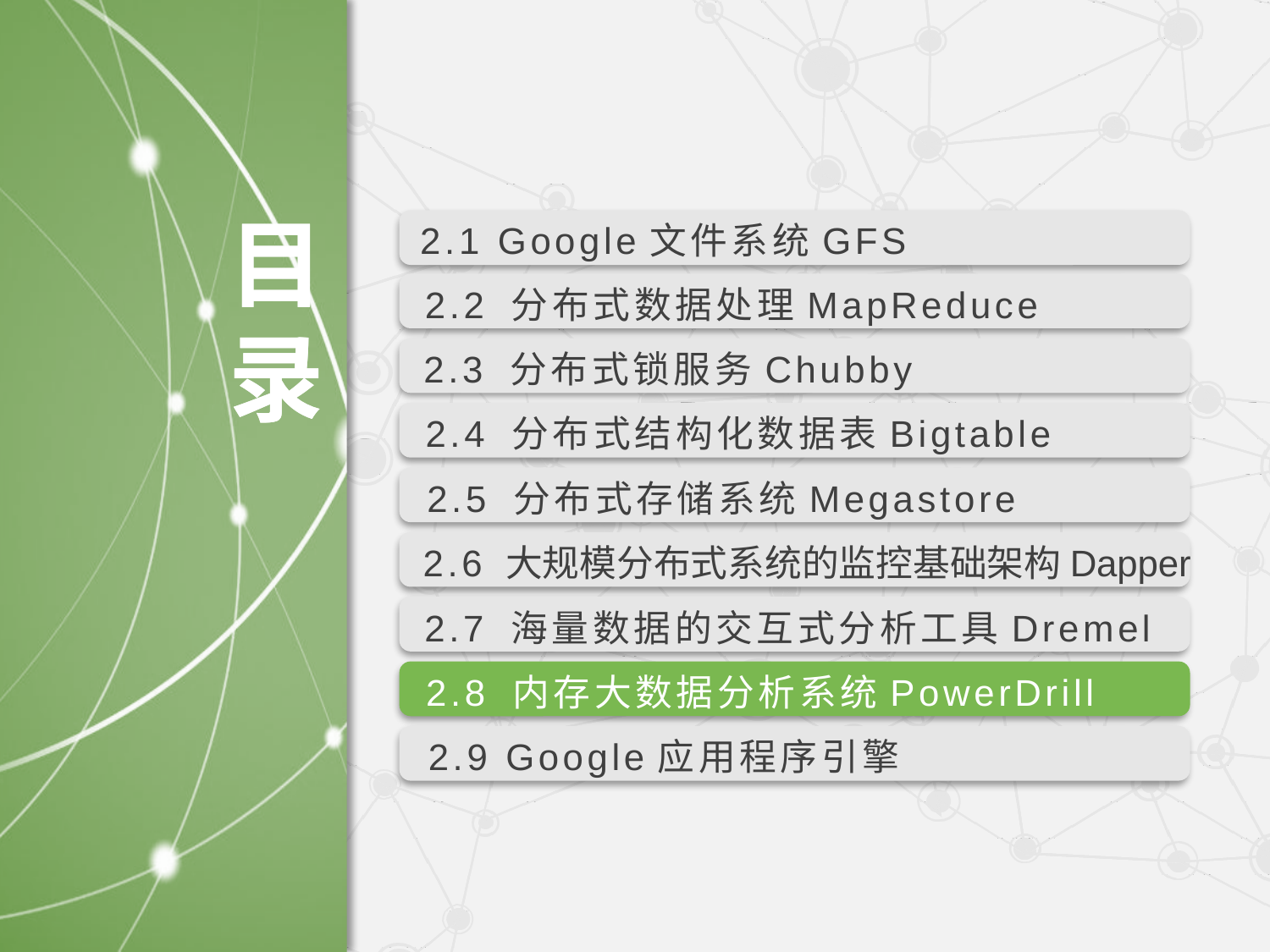

目
录

2.1 Google文件系统GFS

2.2 分布式数据处理MapReduce

2.3 分布式锁服务Chubby

2.4 分布式结构化数据表Bigtable

2.5 分布式存储系统Megastore

2.6 大规模分布式系统的监控基础架构Dapper

2.7 海量数据的交互式分析工具Dremel

2.8 内存大数据分析系统PowerDrill

2.9 Google应用程序引擎